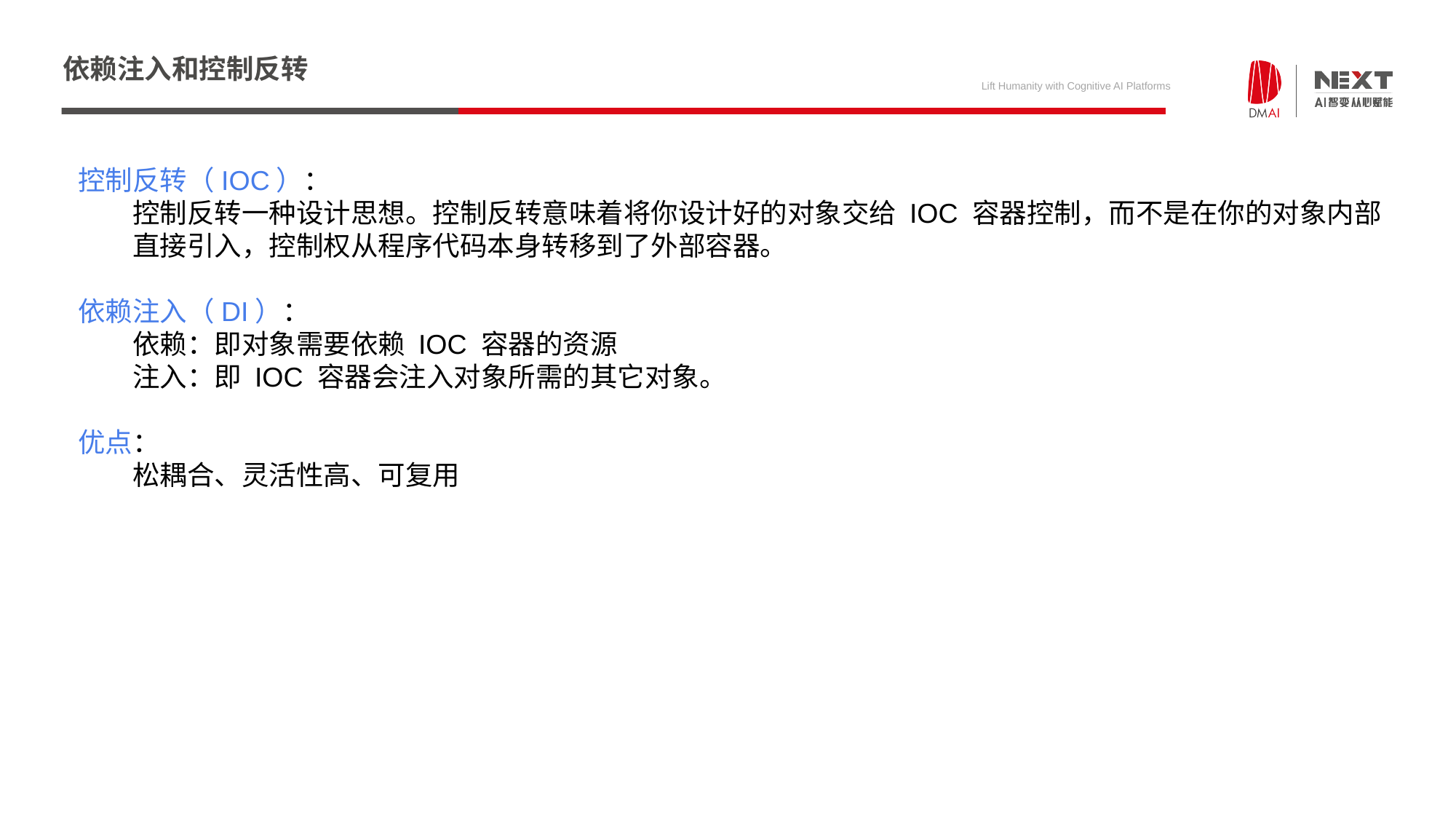

# 依赖注入和控制反转
控制反转（IOC）：
控制反转一种设计思想。控制反转意味着将你设计好的对象交给 IOC 容器控制，而不是在你的对象内部直接引入，控制权从程序代码本身转移到了外部容器。

依赖注入（DI）：
依赖：即对象需要依赖 IOC 容器的资源
注入：即 IOC 容器会注入对象所需的其它对象。

优点：
松耦合、灵活性高、可复用